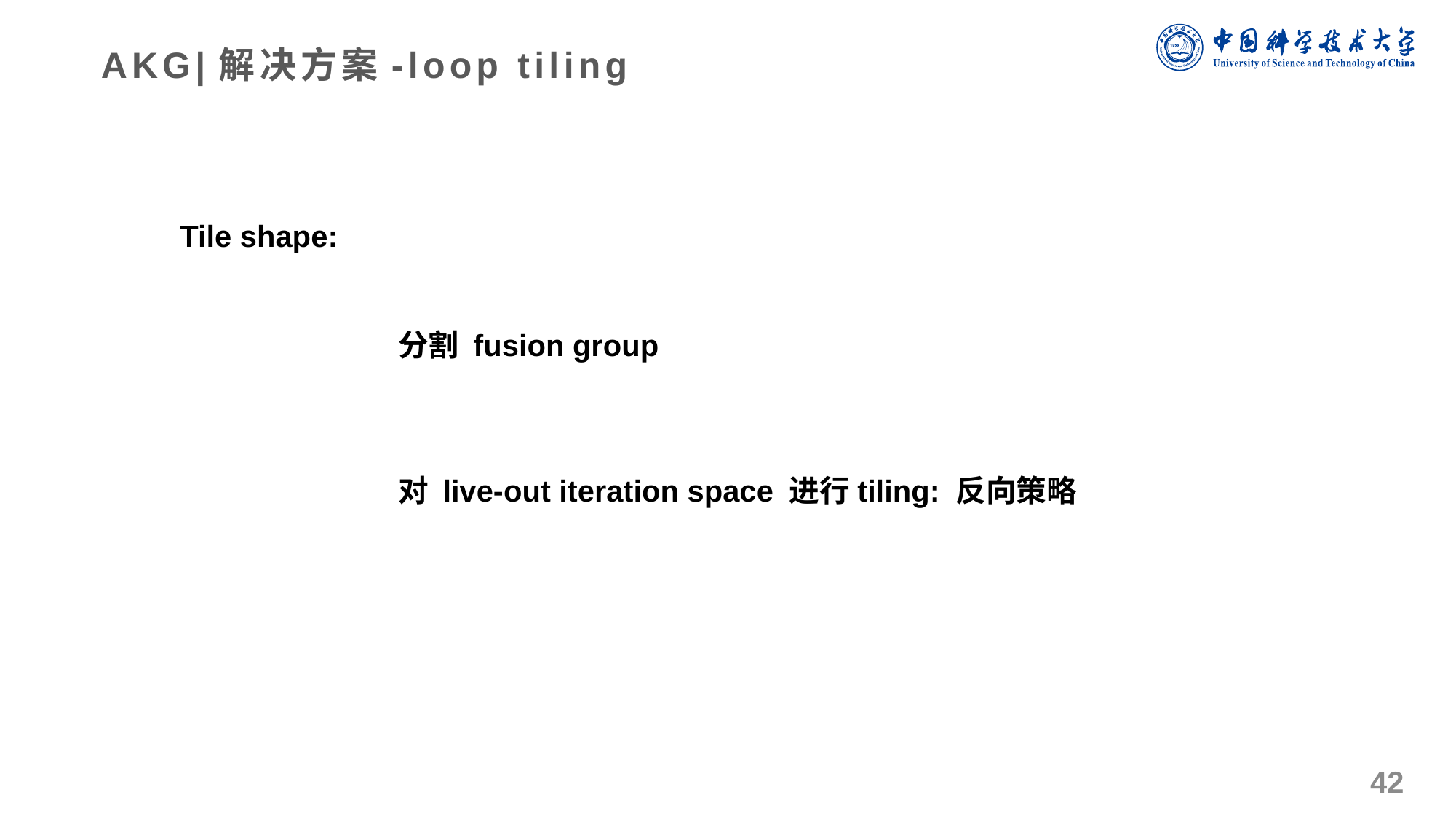

AKG|解决方案-loop tiling
Tile shape:

		分割 fusion group

		对 live-out iteration space 进行tiling: 反向策略

42